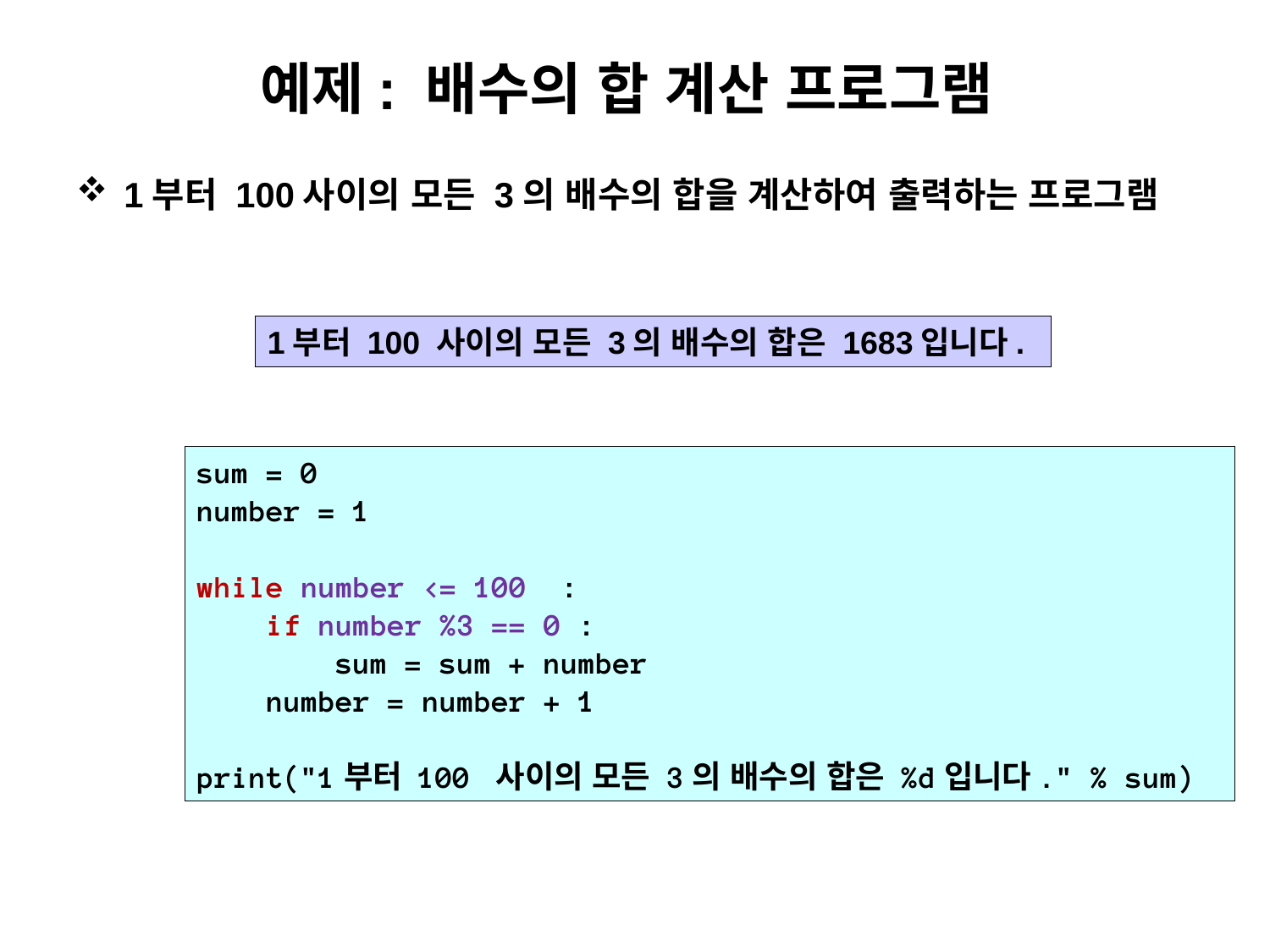

# 예제: 배수의 합 계산 프로그램
1부터 100사이의 모든 3의 배수의 합을 계산하여 출력하는 프로그램

1부터 100 사이의 모든 3의 배수의 합은 1683입니다.
sum = 0
number = 1

while number <= 100  :
    if number %3 == 0 :
        sum = sum + number
    number = number + 1

print("1부터 100 사이의 모든 3의 배수의 합은 %d입니다." % sum)